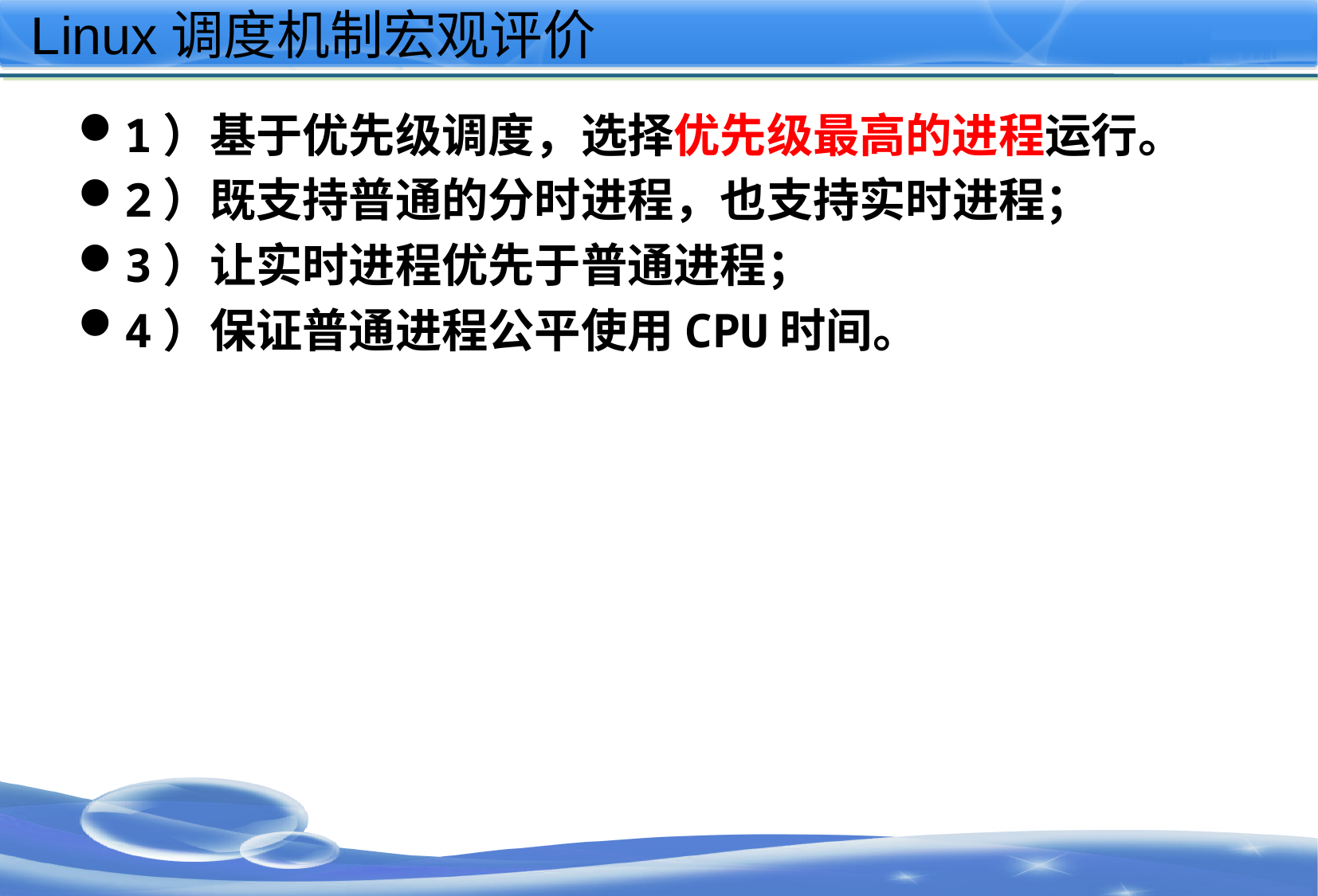

# Linux调度机制宏观评价
1）基于优先级调度，选择优先级最高的进程运行。
2）既支持普通的分时进程，也支持实时进程；
3）让实时进程优先于普通进程；
4）保证普通进程公平使用CPU时间。